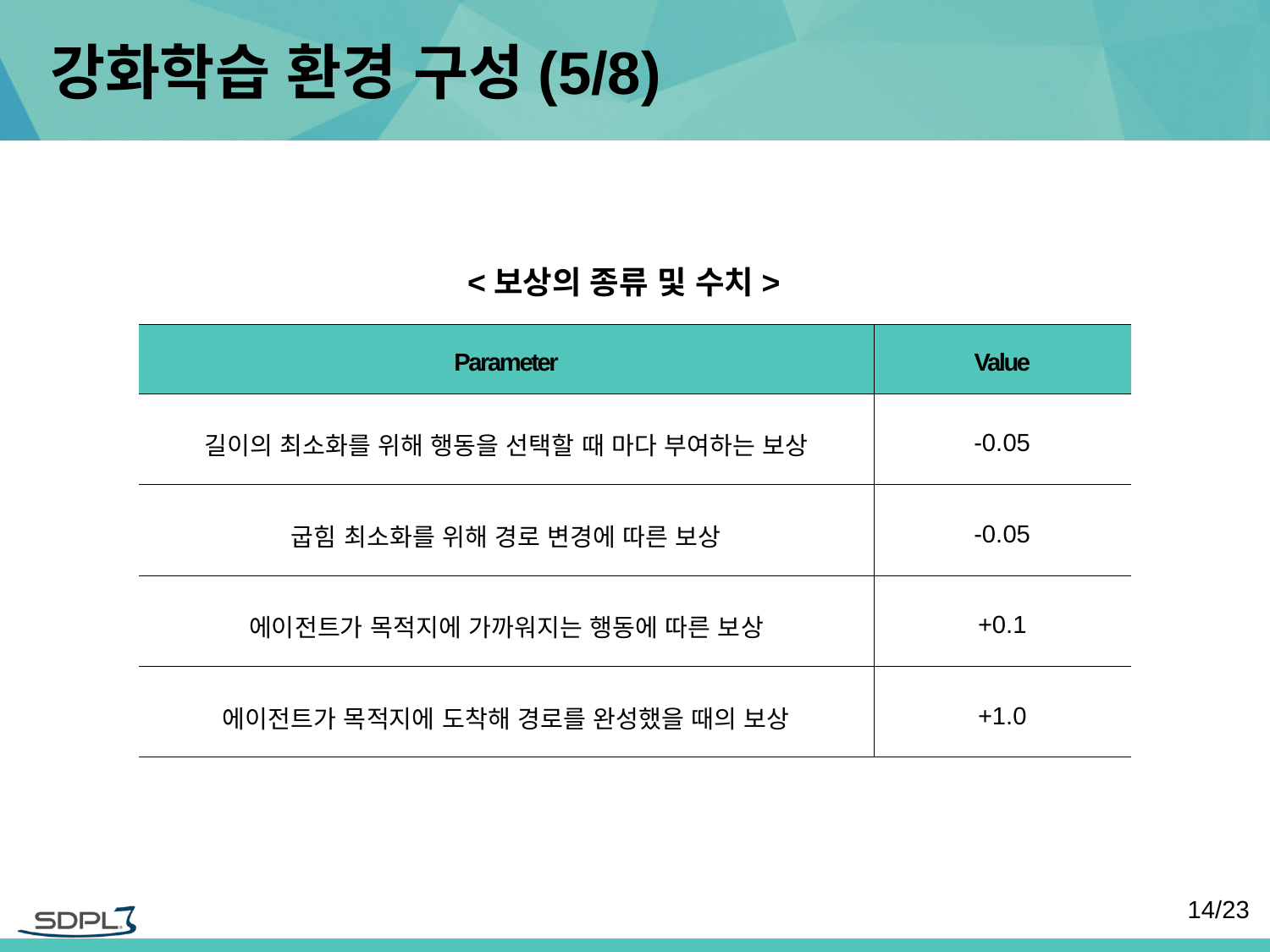

# 강화학습 환경 구성(5/8)

<보상의 종류 및 수치>
| Parameter | Value |
| --- | --- |
| 길이의 최소화를 위해 행동을 선택할 때 마다 부여하는 보상 | -0.05 |
| 굽힘 최소화를 위해 경로 변경에 따른 보상 | -0.05 |
| 에이전트가 목적지에 가까워지는 행동에 따른 보상 | +0.1 |
| 에이전트가 목적지에 도착해 경로를 완성했을 때의 보상 | +1.0 |
14/23